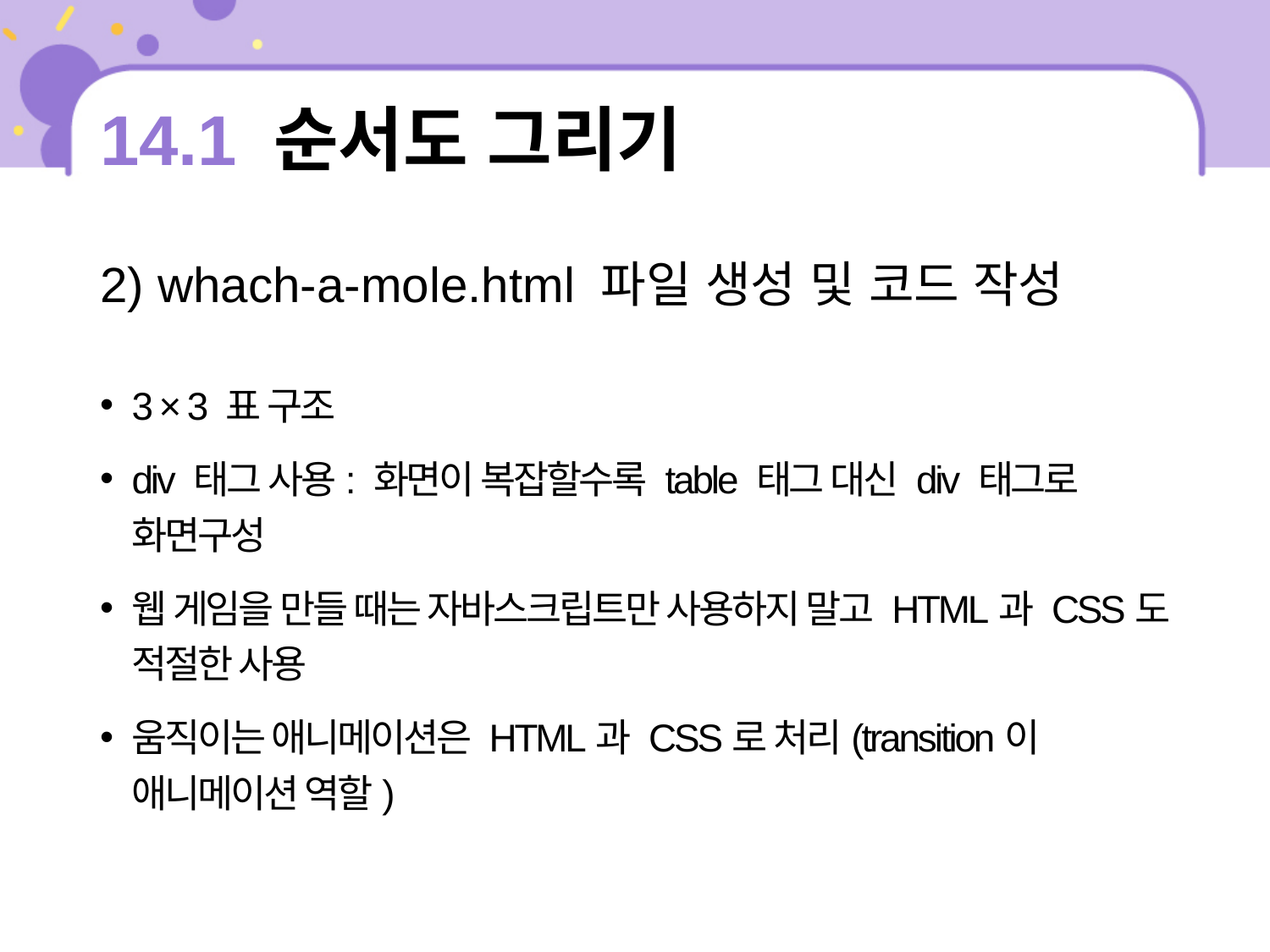

# 14.1 순서도 그리기
2) whach-a-mole.html 파일 생성 및 코드 작성

3 × 3 표 구조
div 태그 사용: 화면이 복잡할수록 table 태그 대신 div 태그로 화면구성
웹 게임을 만들 때는 자바스크립트만 사용하지 말고 HTML과 CSS도 적절한 사용
움직이는 애니메이션은 HTML과 CSS로 처리(transition이 애니메이션 역할)